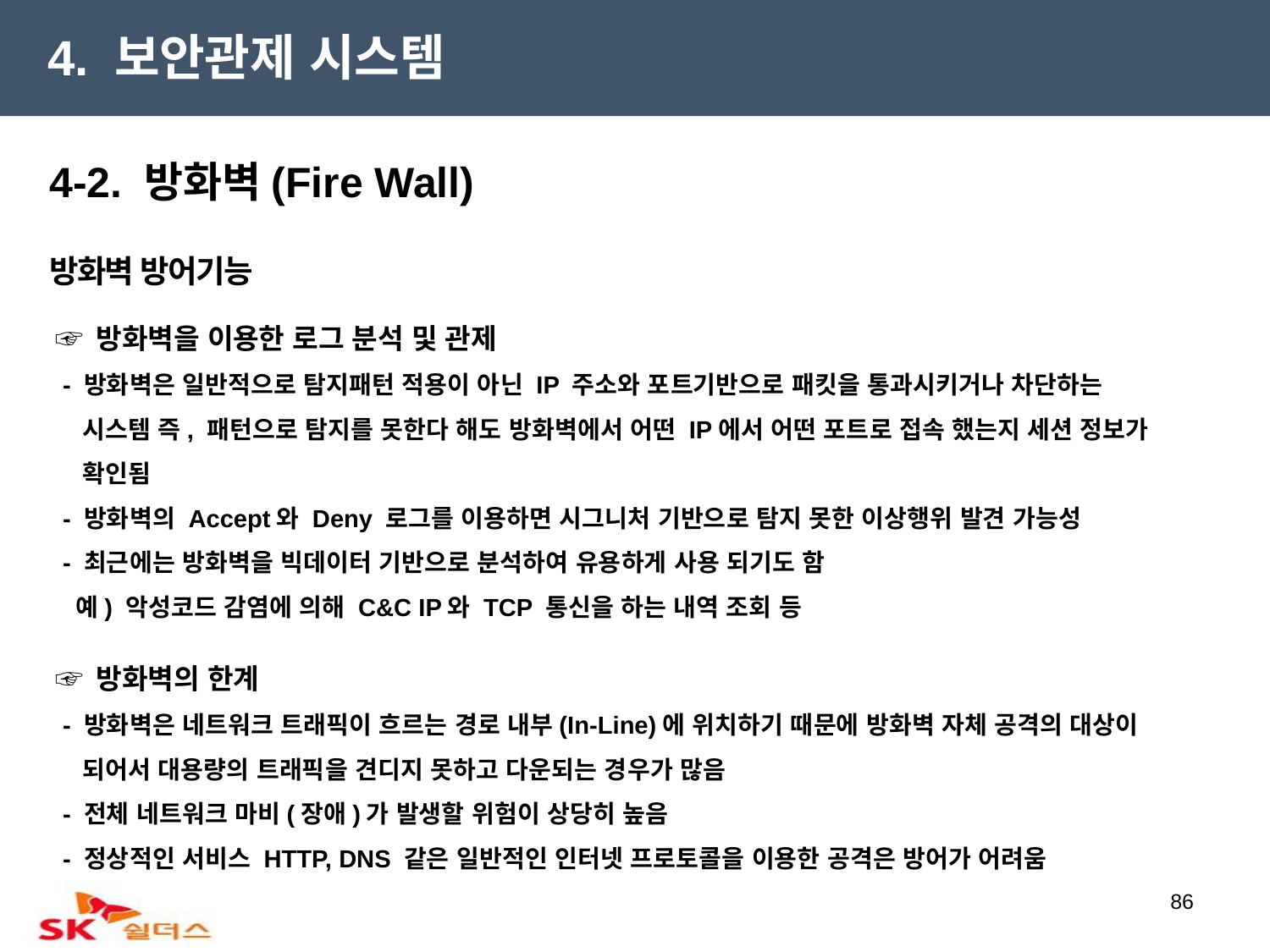

4. 보안관제 시스템
4-2. 방화벽(Fire Wall)
방화벽 방어기능
 ☞ 방화벽을 이용한 로그 분석 및 관제
  - 방화벽은 일반적으로 탐지패턴 적용이 아닌 IP 주소와 포트기반으로 패킷을 통과시키거나 차단하는
    시스템 즉, 패턴으로 탐지를 못한다 해도 방화벽에서 어떤 IP에서 어떤 포트로 접속 했는지 세션 정보가
    확인됨
  - 방화벽의 Accept와 Deny 로그를 이용하면 시그니처 기반으로 탐지 못한 이상행위 발견 가능성
  - 최근에는 방화벽을 빅데이터 기반으로 분석하여 유용하게 사용 되기도 함
   예) 악성코드 감염에 의해 C&C IP와 TCP 통신을 하는 내역 조회 등
 ☞ 방화벽의 한계
  - 방화벽은 네트워크 트래픽이 흐르는 경로 내부(In-Line)에 위치하기 때문에 방화벽 자체 공격의 대상이
    되어서 대용량의 트래픽을 견디지 못하고 다운되는 경우가 많음
  - 전체 네트워크 마비(장애)가 발생할 위험이 상당히 높음
  - 정상적인 서비스 HTTP, DNS 같은 일반적인 인터넷 프로토콜을 이용한 공격은 방어가 어려움
86